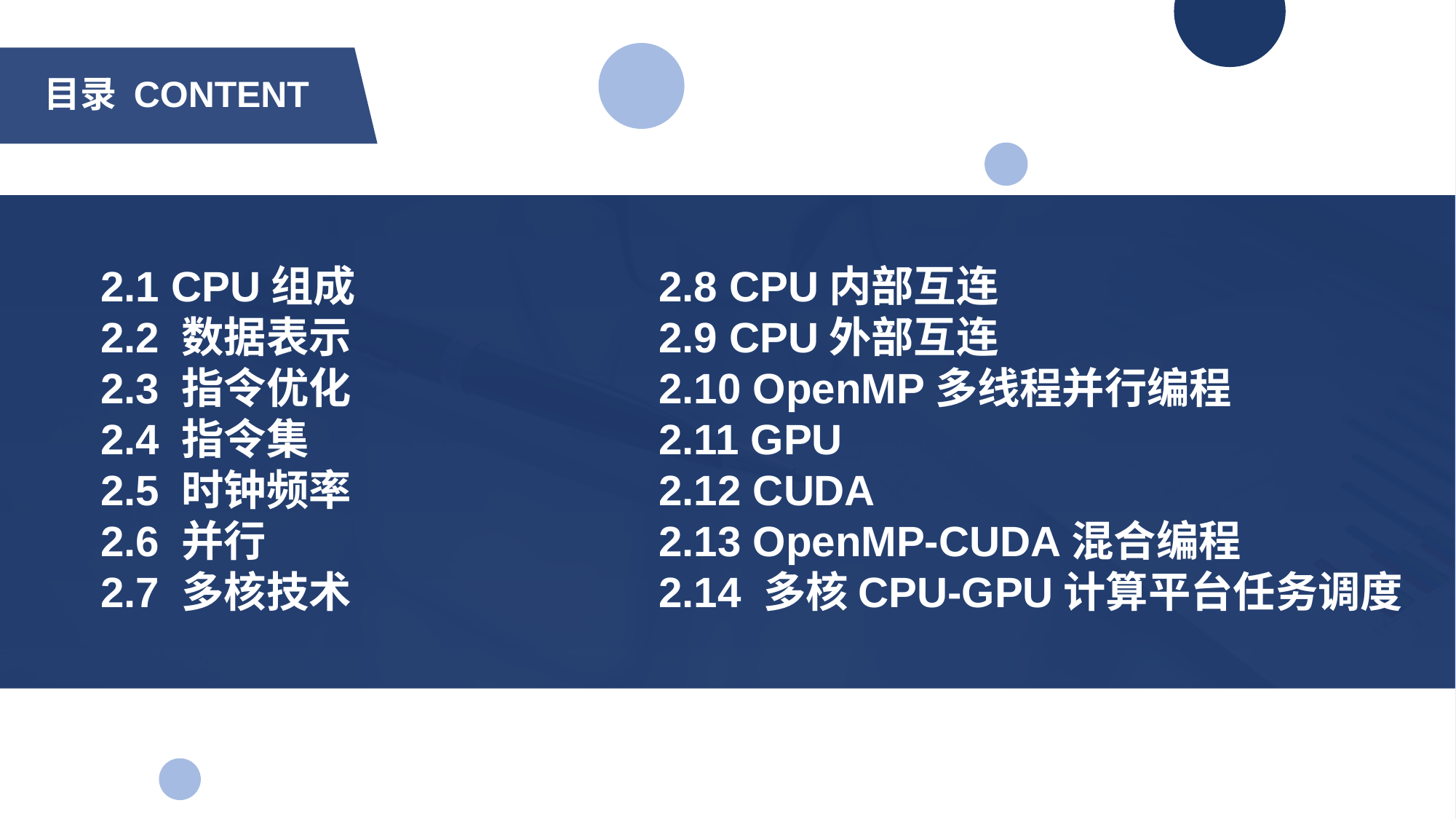

# 目录 CONTENT
2.1 CPU组成
2.2 数据表示
2.3 指令优化
2.4 指令集
2.5 时钟频率
2.6 并行
2.7 多核技术
2.8 CPU内部互连
2.9 CPU外部互连
2.10 OpenMP多线程并行编程
2.11 GPU
2.12 CUDA
2.13 OpenMP-CUDA混合编程
2.14 多核CPU-GPU计算平台任务调度